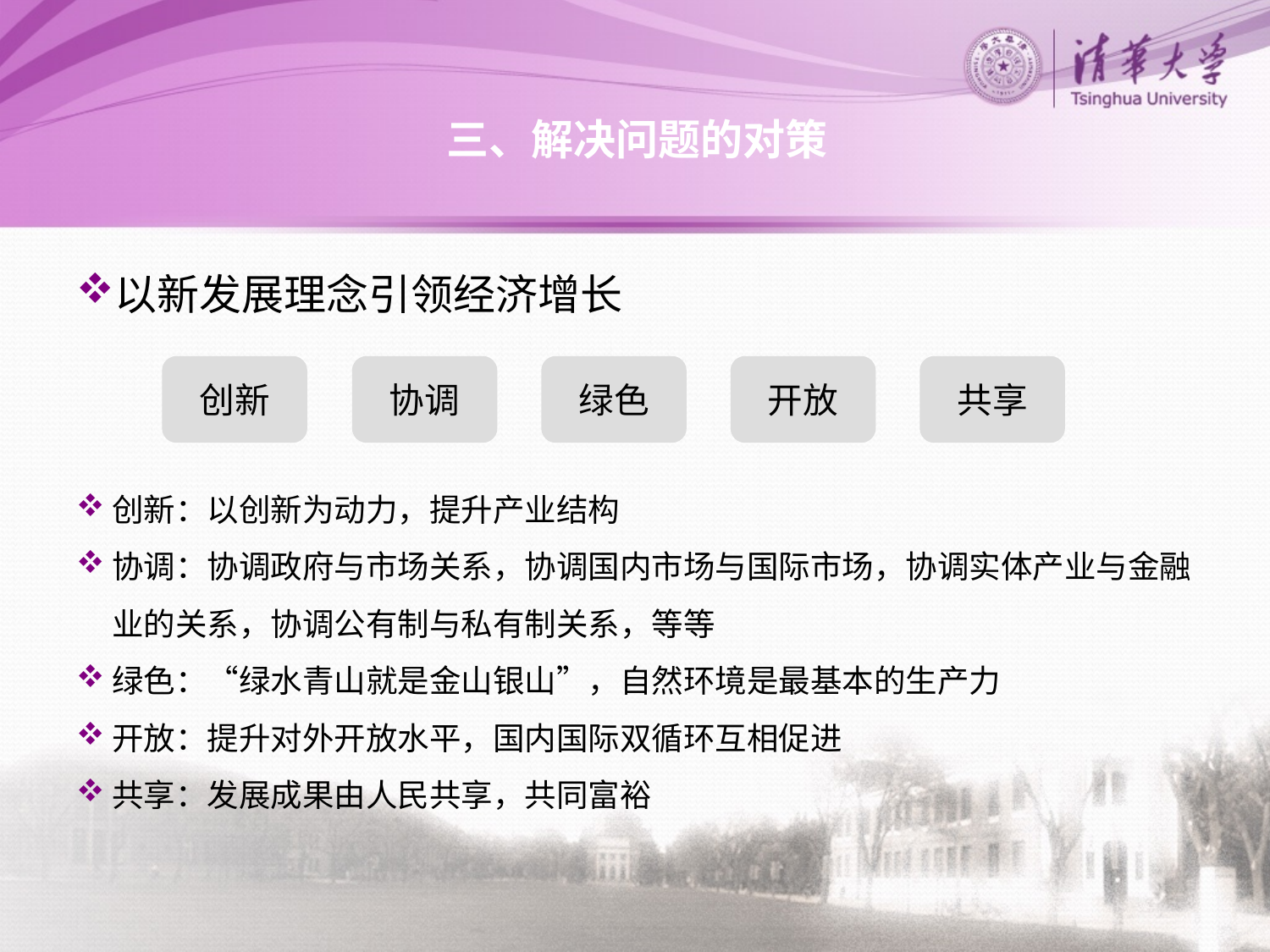

# 三、解决问题的对策
以新发展理念引领经济增长

创新：以创新为动力，提升产业结构
协调：协调政府与市场关系，协调国内市场与国际市场，协调实体产业与金融业的关系，协调公有制与私有制关系，等等
绿色：“绿水青山就是金山银山”，自然环境是最基本的生产力
开放：提升对外开放水平，国内国际双循环互相促进
共享：发展成果由人民共享，共同富裕
绿色
开放
共享
协调
创新